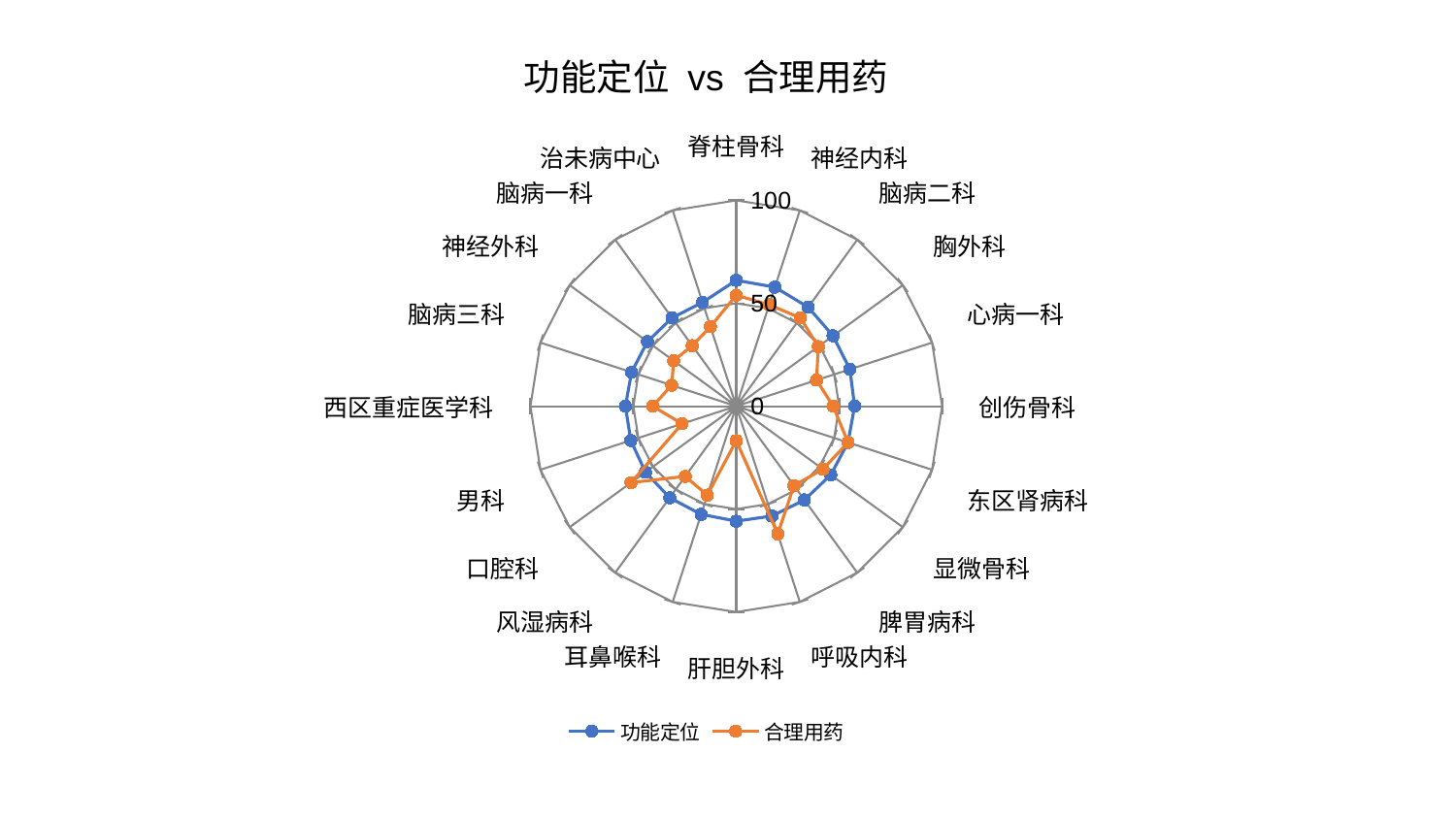

### Chart: 功能定位 vs 合理用药

| Category | 功能定位 | 合理用药 |
|---|---|---|
| 脊柱骨科 | 61.18230592120504 | 53.92701789234974 |
| 神经内科 | 60.81449131455475 | 51.826047673812454 |
| 脑病二科 | 59.450456718289054 | 53.01496176830556 |
| 胸外科 | 58.14350395298067 | 49.26549935795758 |
| 心病一科 | 58.04085119832674 | 41.036652177710096 |
| 创伤骨科 | 57.50060288014087 | 47.057232026778294 |
| 东区肾病科 | 57.08971709848766 | 57.085052614206155 |
| 显微骨科 | 56.756277325144424 | 52.08121486497701 |
| 脾胃病科 | 56.319428842069236 | 47.6999292547613 |
| 呼吸内科 | 56.11556500617077 | 65.25508393553373 |
| 肝胆外科 | 55.865411542407244 | 16.769626260716123 |
| 耳鼻喉科 | 55.25837962961218 | 45.44088838793386 |
| 风湿病科 | 55.006595114196514 | 42.157247796637776 |
| 口腔科 | 54.52455588290122 | 63.16415470115199 |
| 男科 | 53.87252448495614 | 27.710360062795445 |
| 西区重症医学科 | 53.862469650206904 | 40.55209880624375 |
| 脑病三科 | 53.47111853366938 | 32.96444472120757 |
| 神经外科 | 53.36727763823995 | 37.59378500056146 |
| 脑病一科 | 53.05716595896306 | 36.37713165242286 |
| 治未病中心 | 53.04540299417534 | 40.625513008666275 |
35